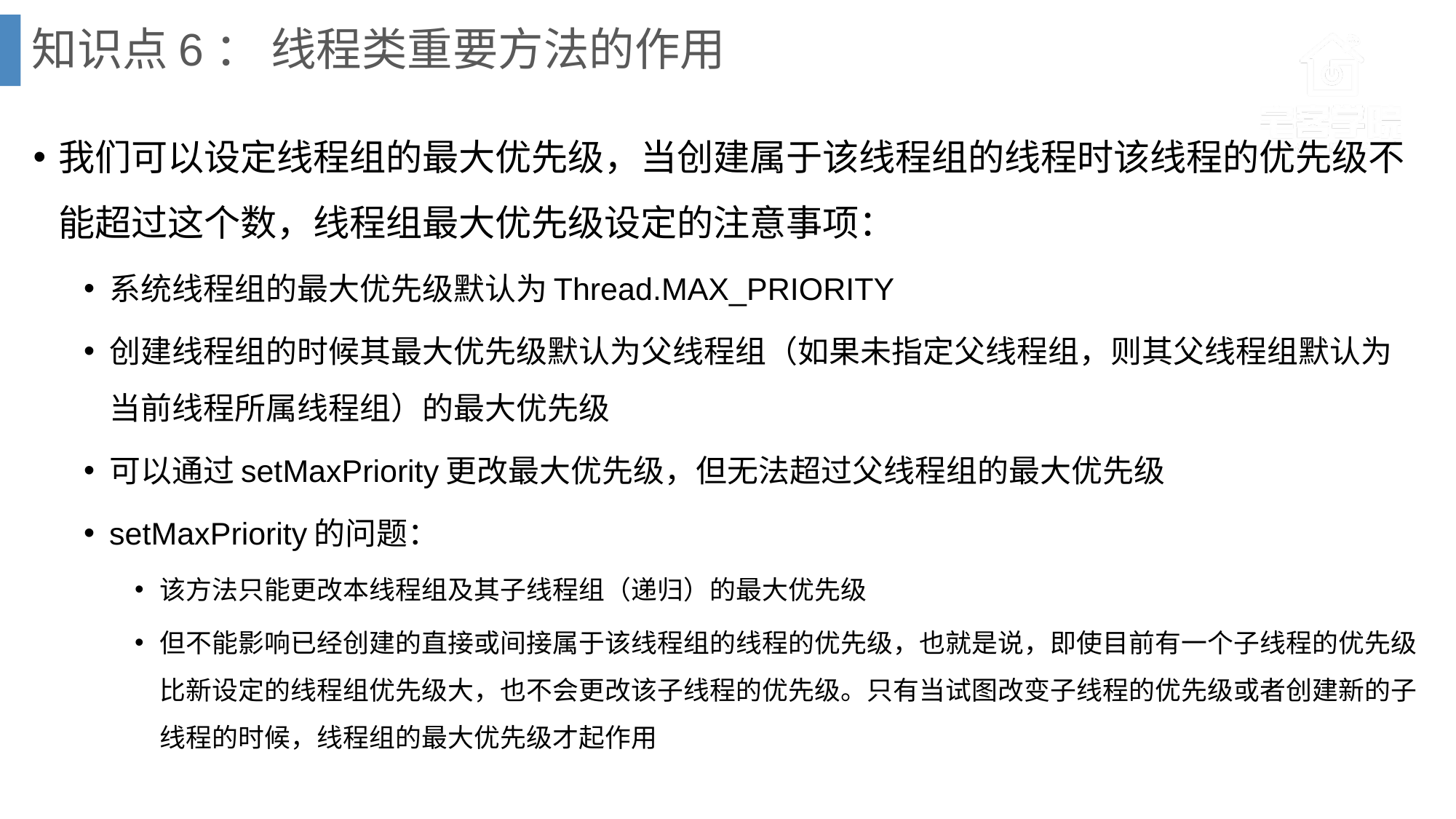

# 知识点6： 线程类重要方法的作用
我们可以设定线程组的最大优先级，当创建属于该线程组的线程时该线程的优先级不能超过这个数，线程组最大优先级设定的注意事项：
系统线程组的最大优先级默认为Thread.MAX_PRIORITY
创建线程组的时候其最大优先级默认为父线程组（如果未指定父线程组，则其父线程组默认为当前线程所属线程组）的最大优先级
可以通过setMaxPriority更改最大优先级，但无法超过父线程组的最大优先级
setMaxPriority的问题：
该方法只能更改本线程组及其子线程组（递归）的最大优先级
但不能影响已经创建的直接或间接属于该线程组的线程的优先级，也就是说，即使目前有一个子线程的优先级比新设定的线程组优先级大，也不会更改该子线程的优先级。只有当试图改变子线程的优先级或者创建新的子线程的时候，线程组的最大优先级才起作用